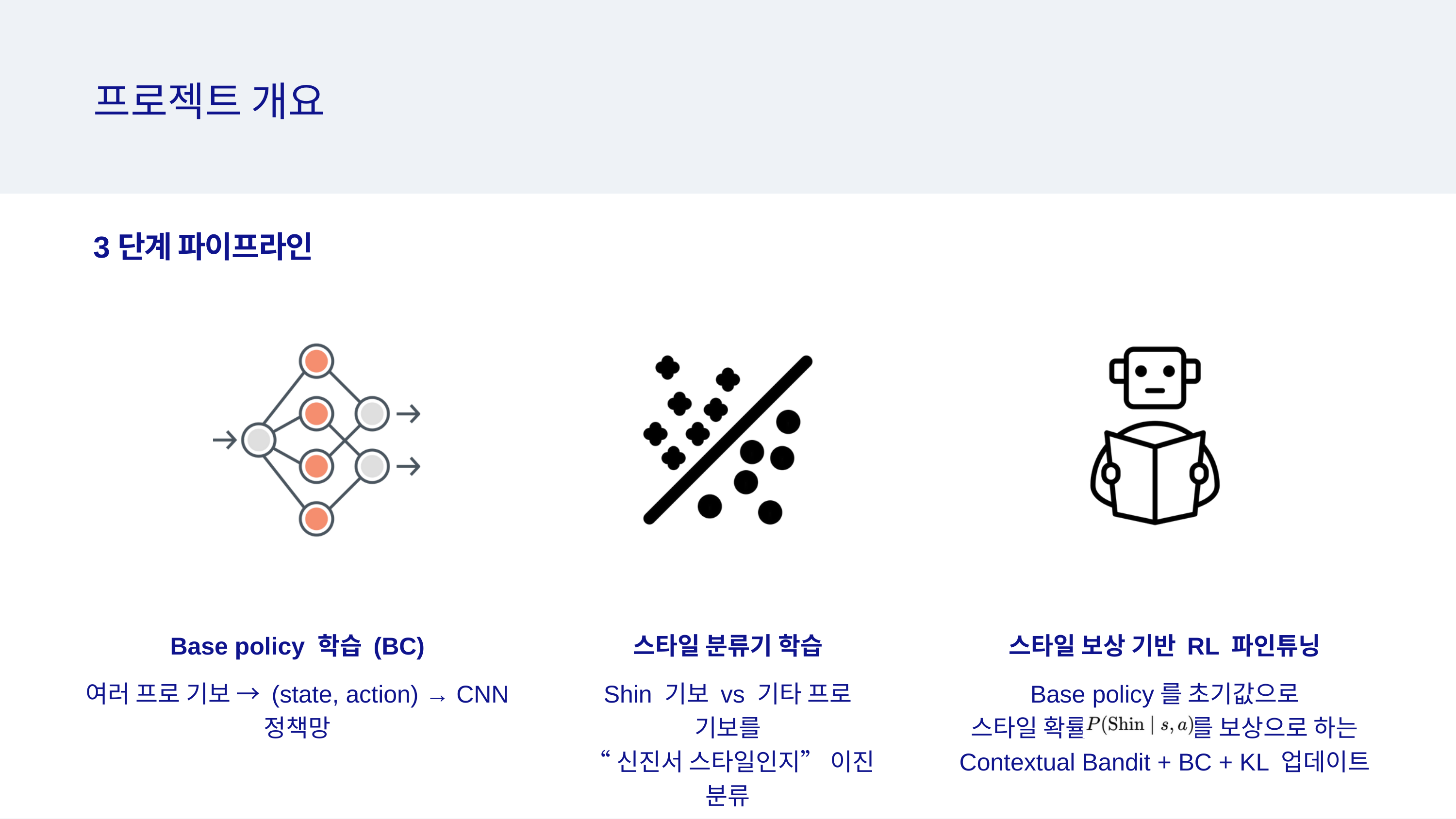

프로젝트 개요

3단계 파이프라인

Base policy 학습 (BC)

여러 프로 기보 → (state, action) → CNN 정책망
스타일 분류기 학습

Shin 기보 vs 기타 프로 기보를
 “신진서 스타일인지” 이진 분류
스타일 보상 기반 RL 파인튜닝

Base policy를 초기값으로
스타일 확률                   를 보상으로 하는
Contextual Bandit + BC + KL 업데이트